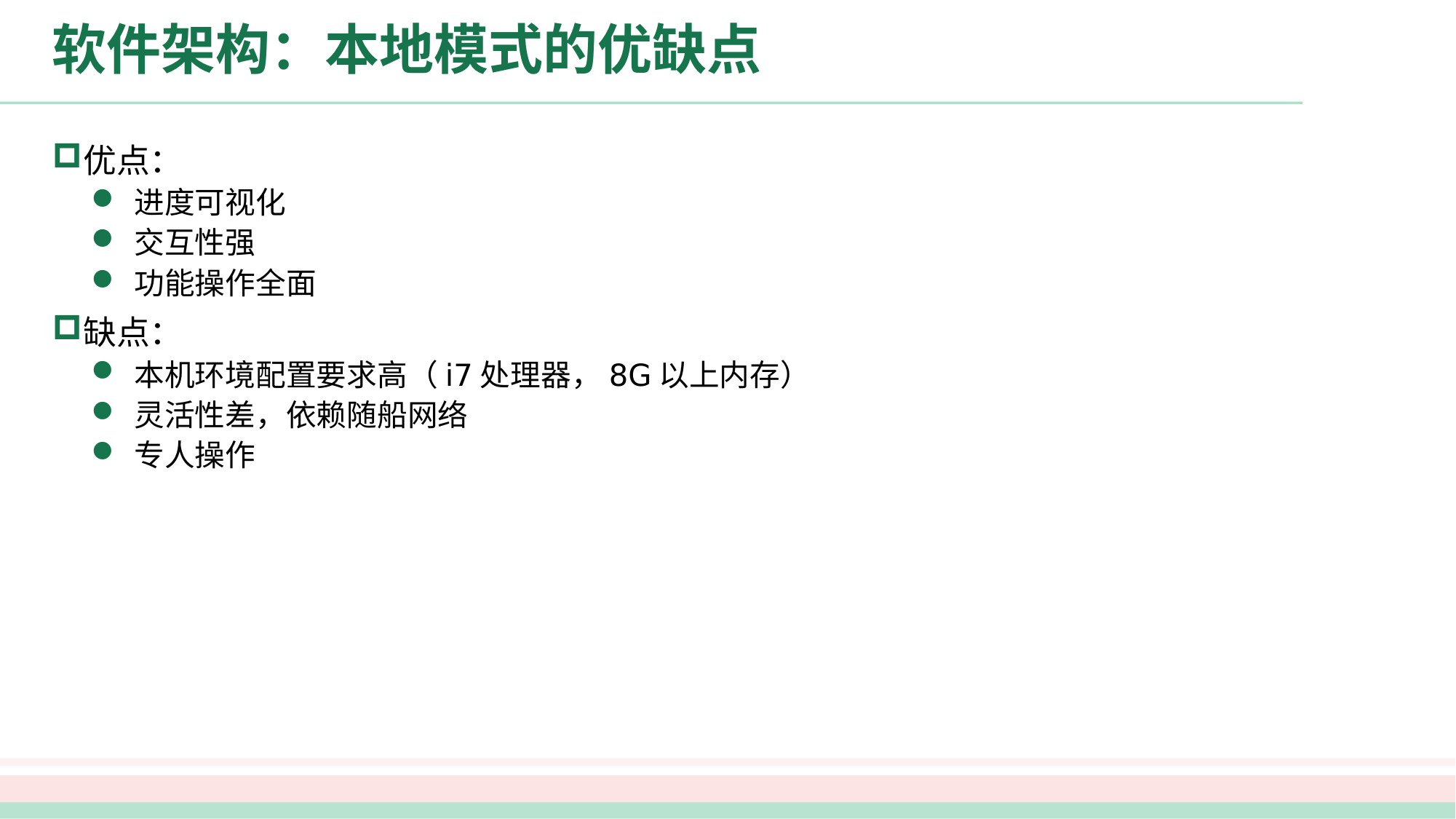

# 软件架构：本地模式的优缺点
优点：
进度可视化
交互性强
功能操作全面
缺点：
本机环境配置要求高（i7处理器，8G以上内存）
灵活性差，依赖随船网络
专人操作